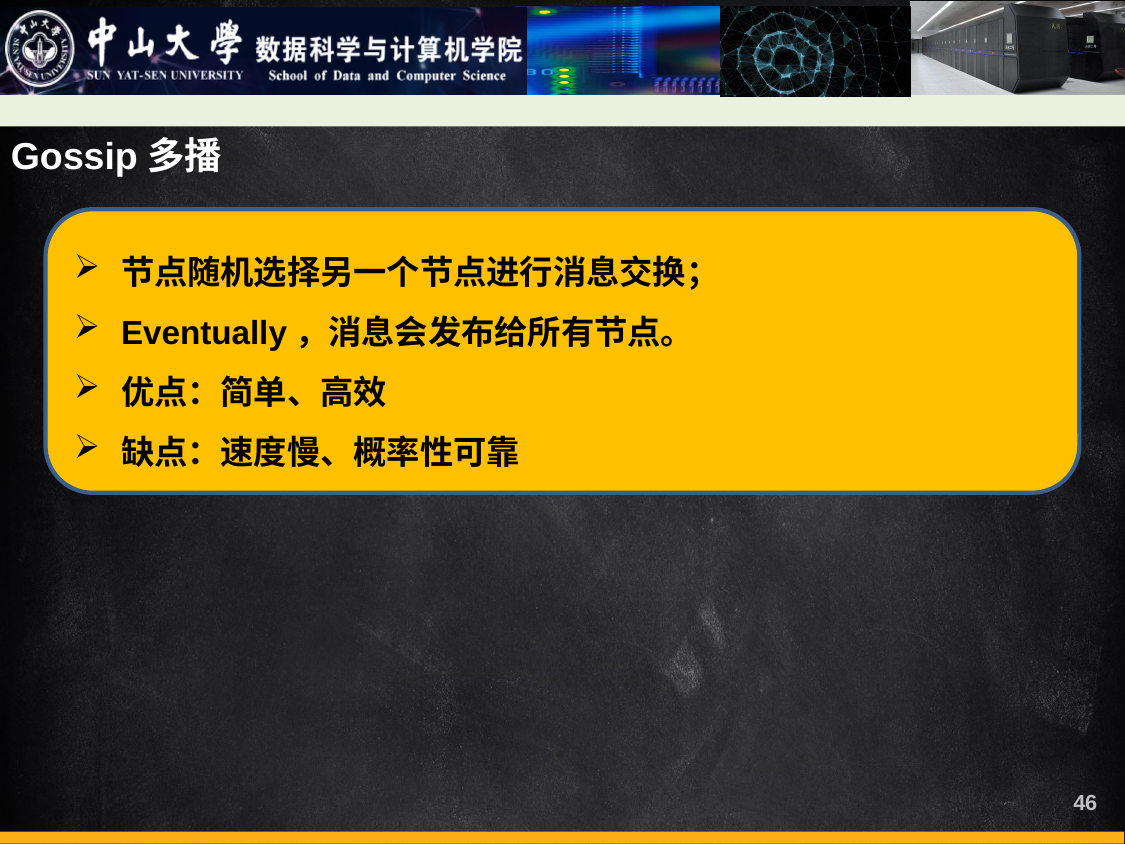

Gossip多播
节点随机选择另一个节点进行消息交换；
Eventually，消息会发布给所有节点。
优点：简单、高效
缺点：速度慢、概率性可靠